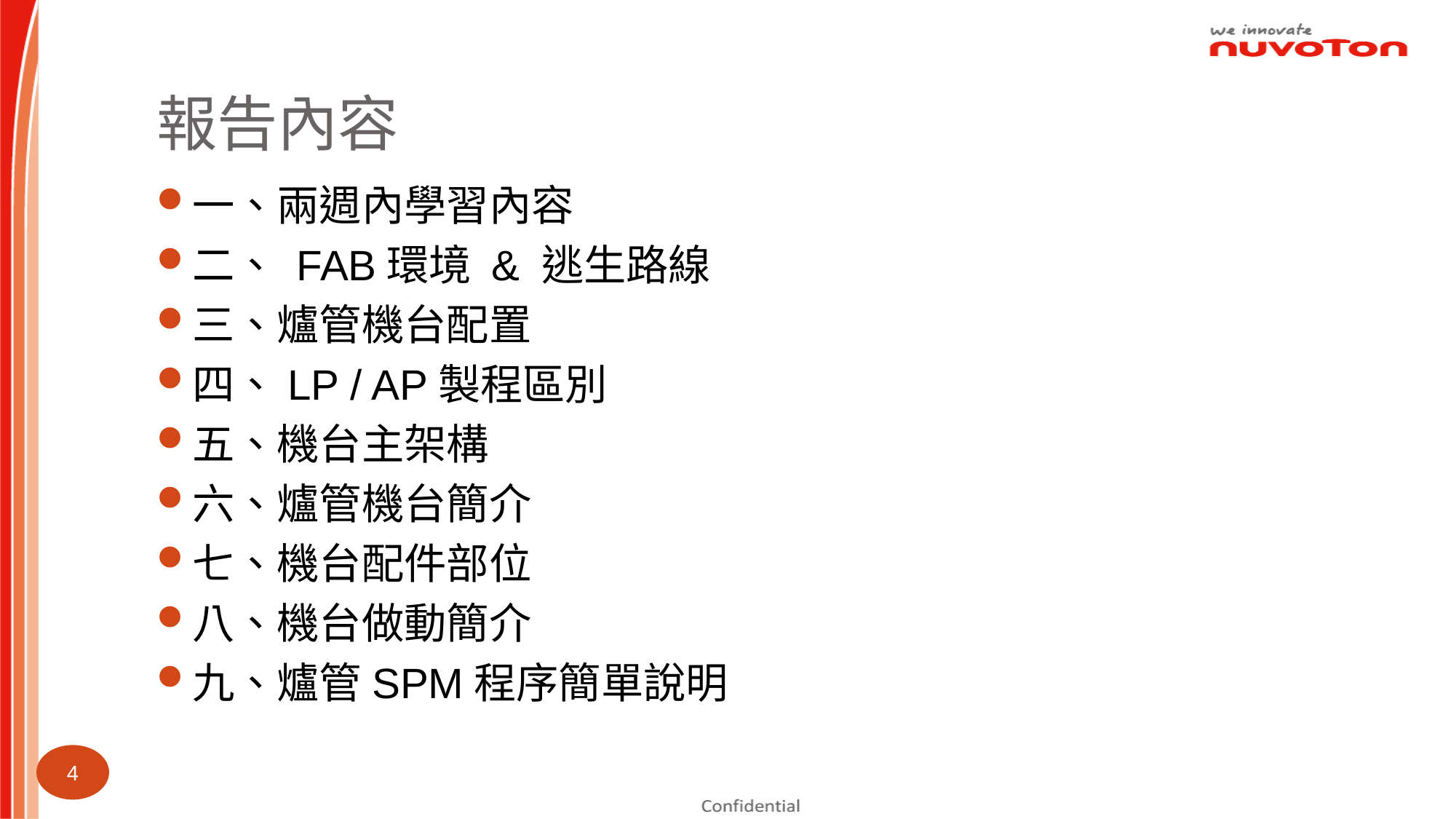

# 報告內容
一、兩週內學習內容
二、 FAB環境 & 逃生路線
三、爐管機台配置
四、LP / AP製程區別
五、機台主架構
六、爐管機台簡介
七、機台配件部位
八、機台做動簡介
九、爐管SPM程序簡單說明

4